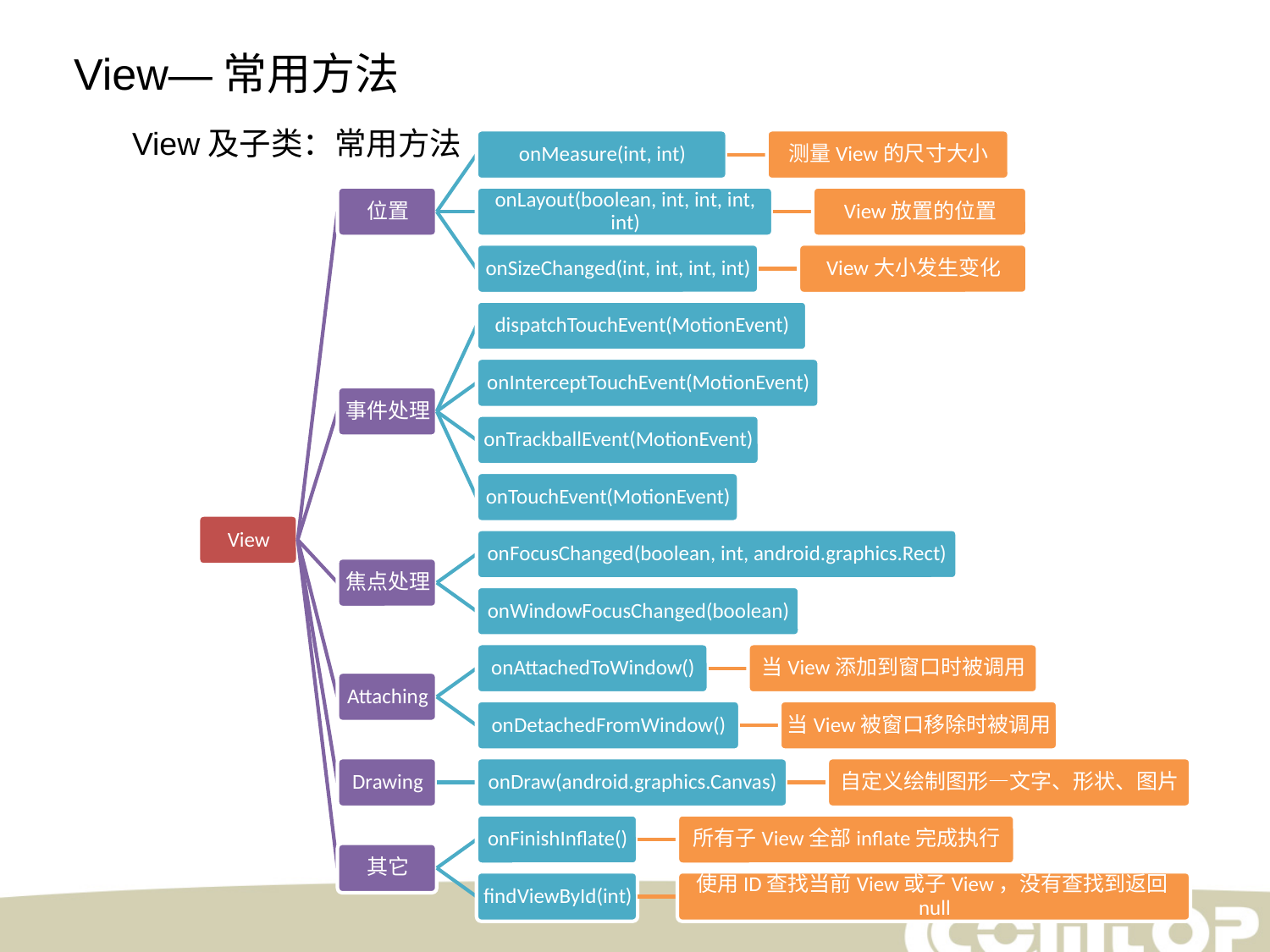

View—常用方法
View及子类：常用方法
View

位置

onMeasure(int, int)

测量View的尺寸大小

onLayout(boolean, int, int, int, int)

View放置的位置

onSizeChanged(int, int, int, int)

View大小发生变化

事件处理

dispatchTouchEvent(MotionEvent)

onInterceptTouchEvent(MotionEvent)

onTrackballEvent(MotionEvent)

onTouchEvent(MotionEvent)

焦点处理

onFocusChanged(boolean, int, android.graphics.Rect)

onWindowFocusChanged(boolean)

Attaching

onAttachedToWindow()

当View添加到窗口时被调用

onDetachedFromWindow()

当View被窗口移除时被调用

Drawing

onDraw(android.graphics.Canvas)

自定义绘制图形—文字、形状、图片

其它

onFinishInflate()

所有子View全部inflate完成执行

findViewById(int)

使用ID查找当前View或子View，没有查找到返回null